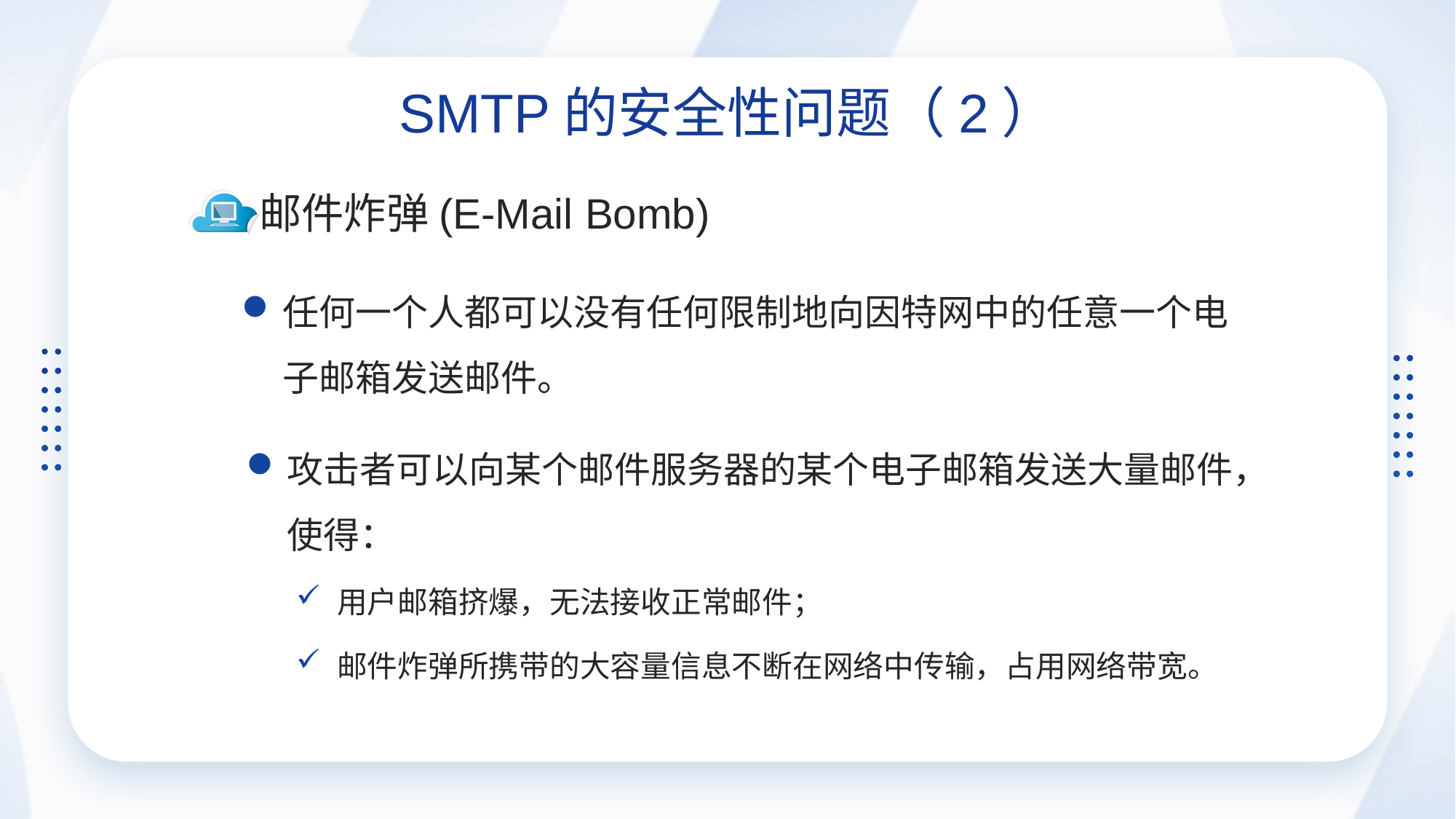

SMTP的安全性问题（2）
邮件炸弹(E-Mail Bomb)
任何一个人都可以没有任何限制地向因特网中的任意一个电子邮箱发送邮件。
攻击者可以向某个邮件服务器的某个电子邮箱发送大量邮件，使得：
用户邮箱挤爆，无法接收正常邮件；
邮件炸弹所携带的大容量信息不断在网络中传输，占用网络带宽。